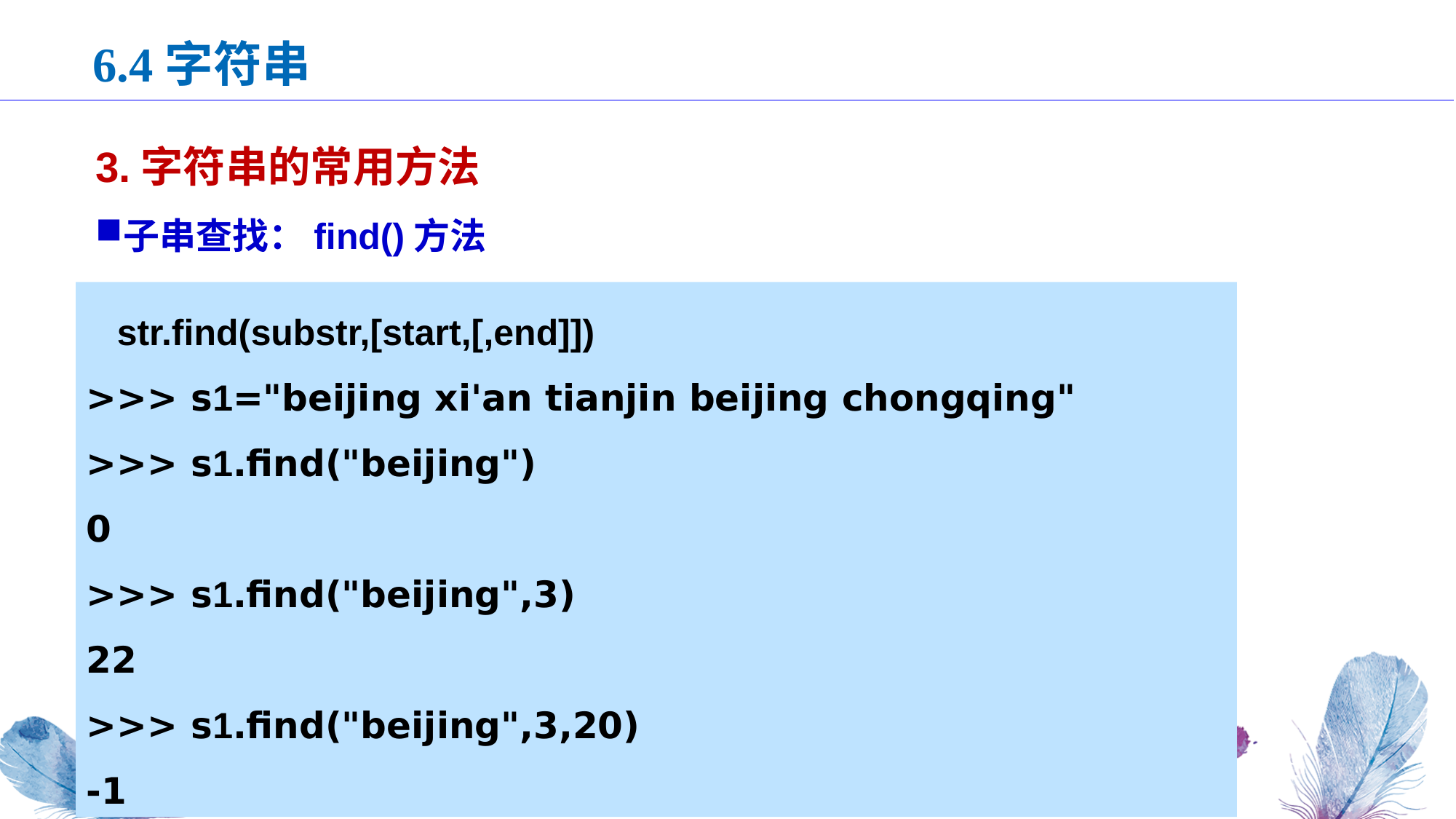

6.4字符串
3.字符串的常用方法
子串查找：find()方法
   str.find(substr,[start,[,end]])
>>> s1="beijing xi'an tianjin beijing chongqing"
>>> s1.find("beijing")
0
>>> s1.find("beijing",3)
22
>>> s1.find("beijing",3,20)
-1